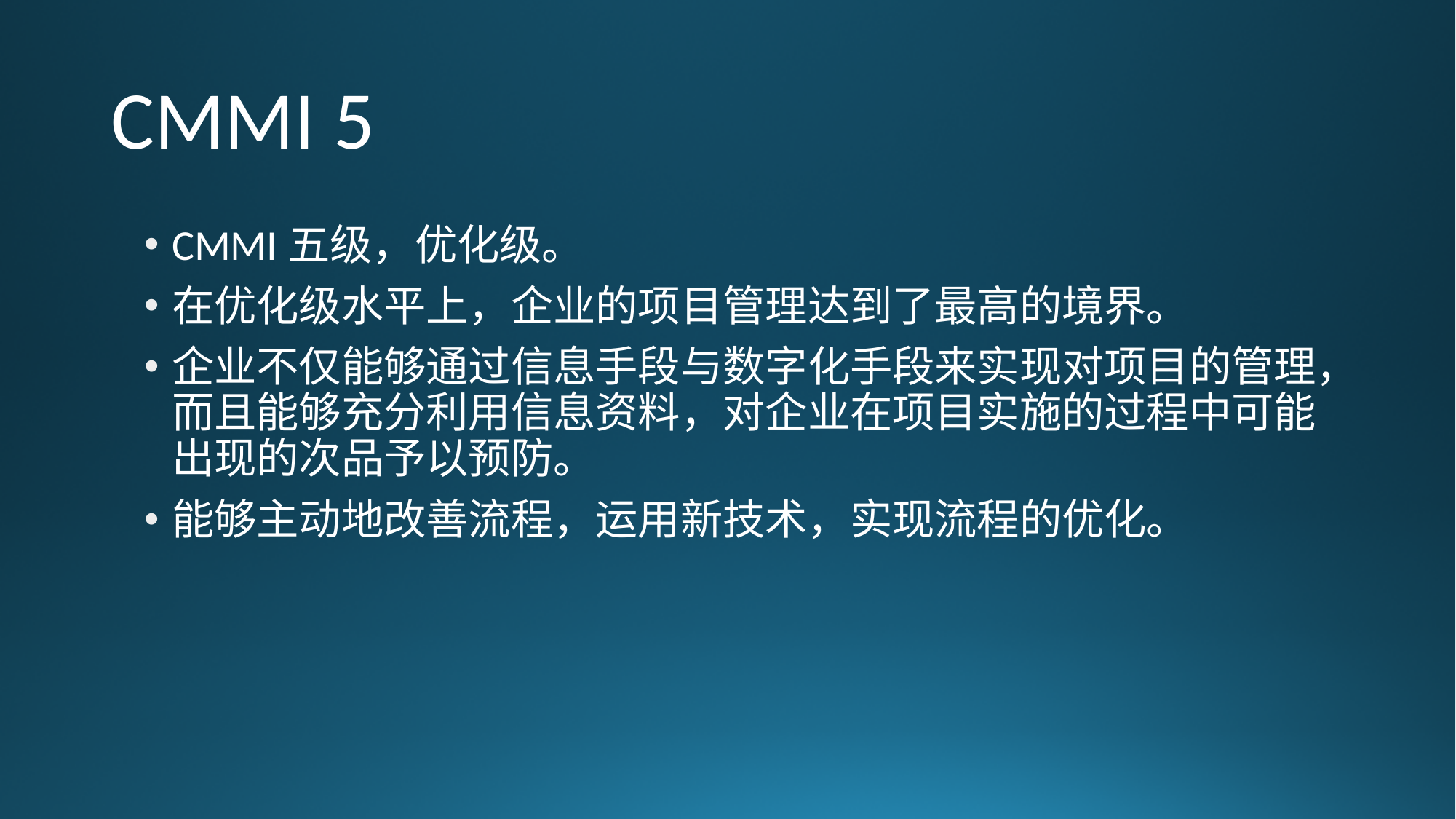

# CMMI 5
CMMI五级，优化级。
在优化级水平上，企业的项目管理达到了最高的境界。
企业不仅能够通过信息手段与数字化手段来实现对项目的管理，而且能够充分利用信息资料，对企业在项目实施的过程中可能出现的次品予以预防。
能够主动地改善流程，运用新技术，实现流程的优化。